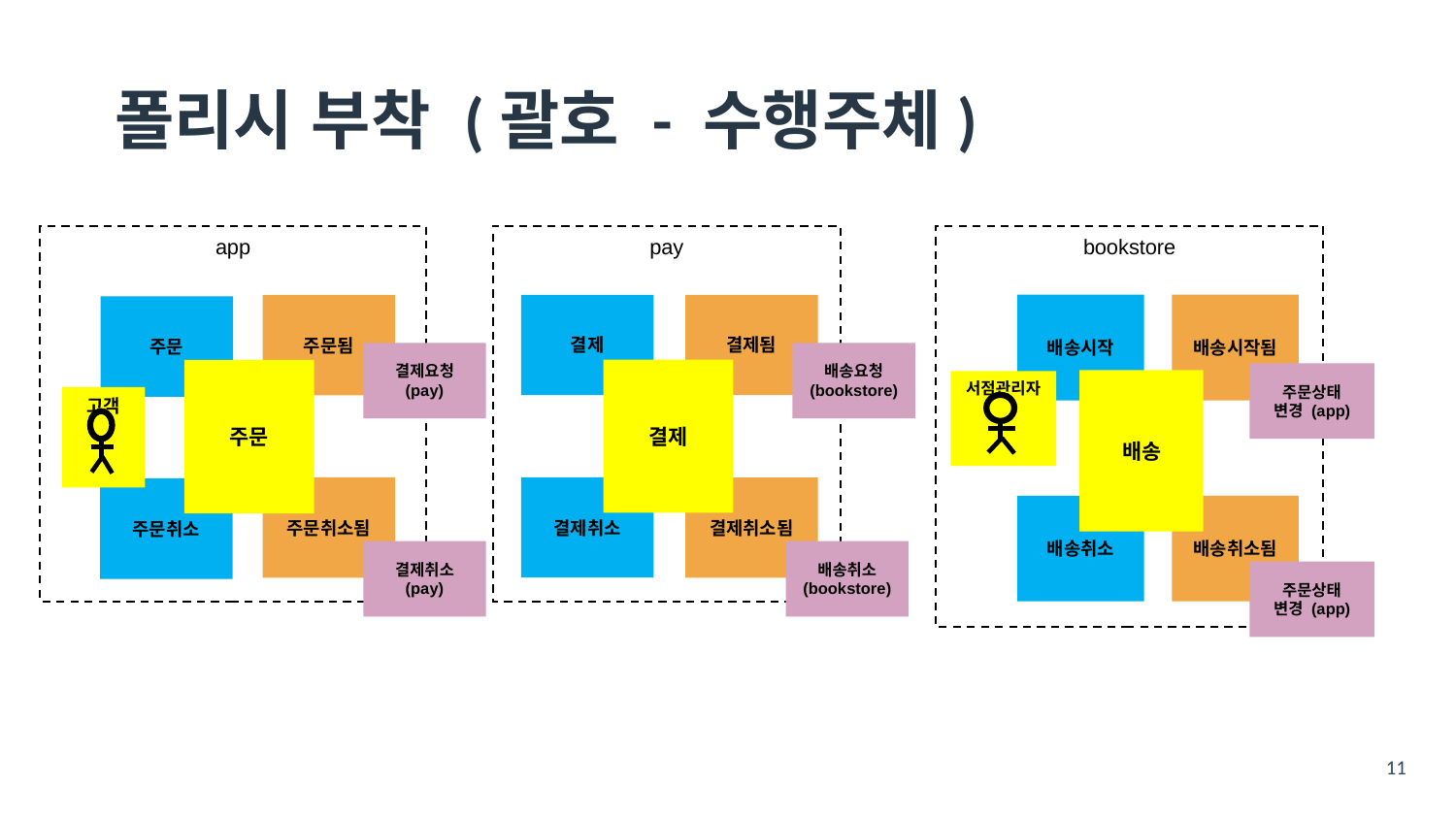

# 폴리시 부착 (괄호 - 수행주체)
app
bookstore
pay
주문됨
주문
주문
고객

주문취소됨
주문취소
결제
결제됨
결제취소
결제취소됨
배송시작
배송시작됨
서점관리자

배송취소
배송취소됨
결제요청
(pay)
배송요청
(bookstore)
결제
주문상태
변경 (app)
배송
결제취소
(pay)
배송취소
(bookstore)
주문상태
변경 (app)